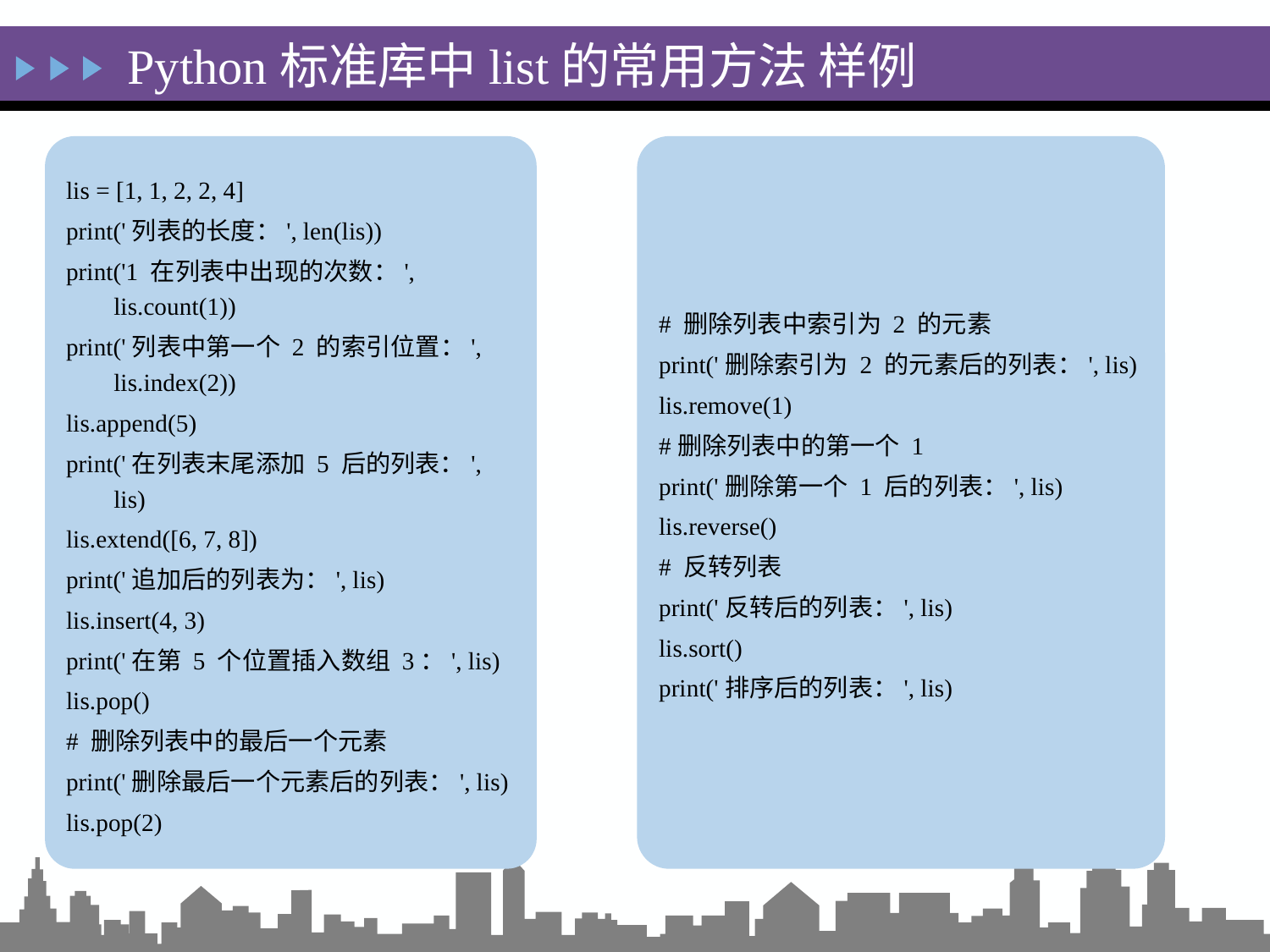

Python标准库中list的常用方法 样例
lis = [1, 1, 2, 2, 4]
print('列表的长度：', len(lis))
print('1 在列表中出现的次数：', lis.count(1))
print('列表中第一个 2 的索引位置：', lis.index(2))
lis.append(5)
print('在列表末尾添加 5 后的列表：', lis)
lis.extend([6, 7, 8])
print('追加后的列表为：', lis)
lis.insert(4, 3)
print('在第 5 个位置插入数组 3：', lis)
lis.pop()
# 删除列表中的最后一个元素
print('删除最后一个元素后的列表：', lis)
lis.pop(2)
# 删除列表中索引为 2 的元素
print('删除索引为 2 的元素后的列表：', lis)
lis.remove(1)
#删除列表中的第一个 1
print('删除第一个 1 后的列表：', lis)
lis.reverse()
# 反转列表
print('反转后的列表：', lis)
lis.sort()
print('排序后的列表：', lis)